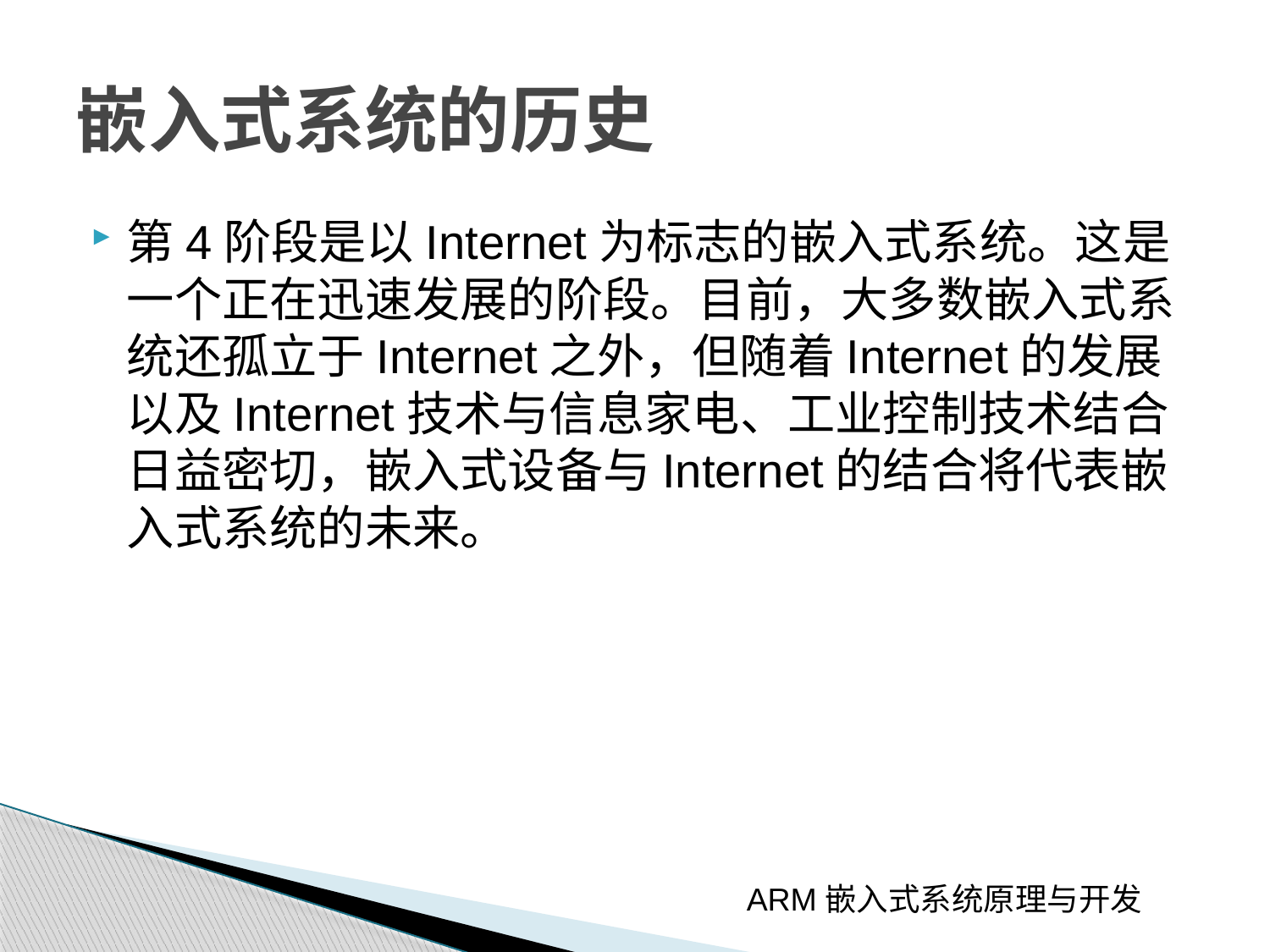

# 嵌入式系统的历史
第4阶段是以Internet为标志的嵌入式系统。这是一个正在迅速发展的阶段。目前，大多数嵌入式系统还孤立于Internet之外，但随着Internet的发展以及Internet技术与信息家电、工业控制技术结合日益密切，嵌入式设备与Internet的结合将代表嵌入式系统的未来。
ARM嵌入式系统原理与开发